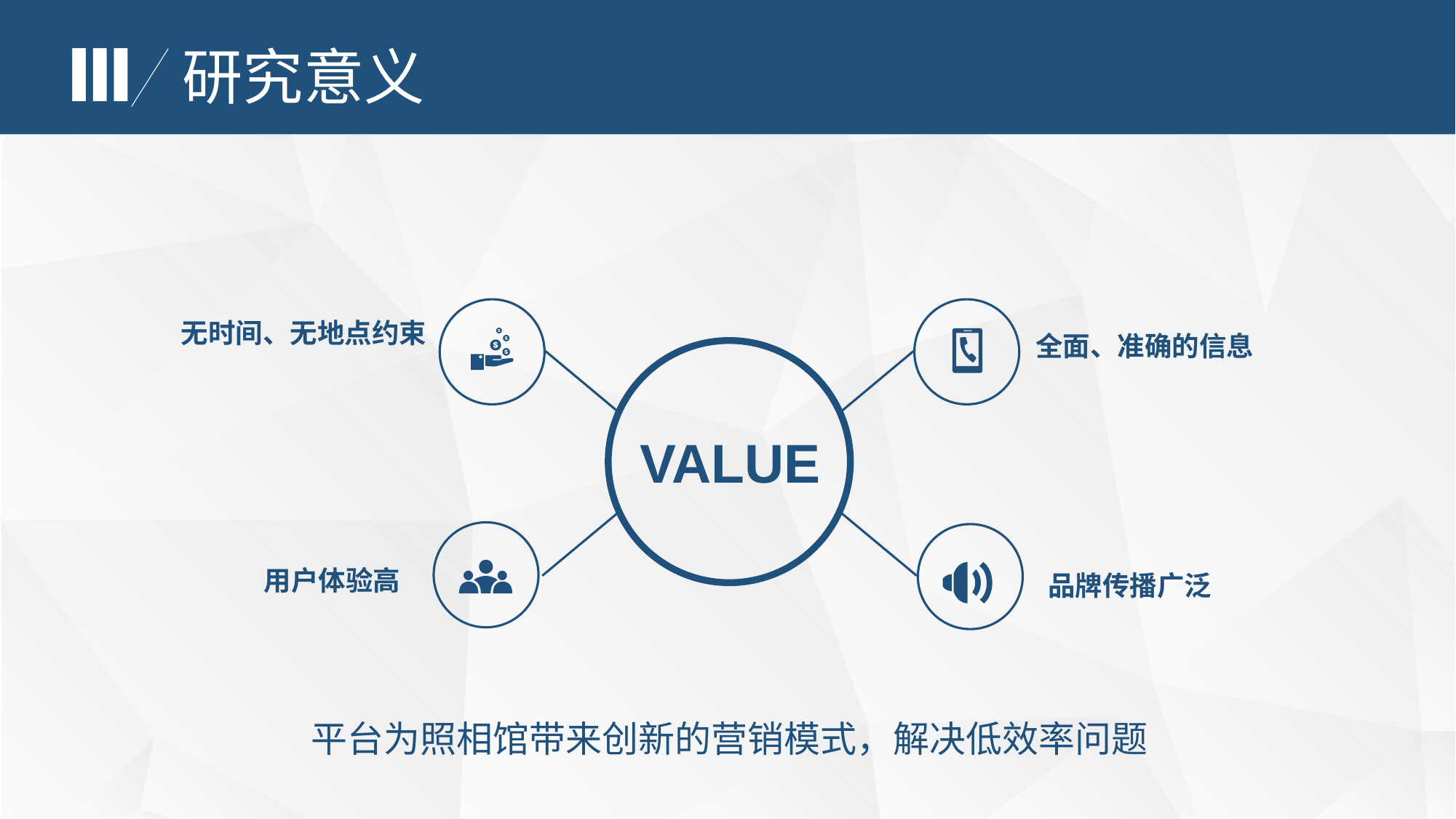

Ⅲ
研究意义

无时间、无地点约束
全面、准确的信息

VALUE

用户体验高
品牌传播广泛

平台为照相馆带来创新的营销模式，解决低效率问题